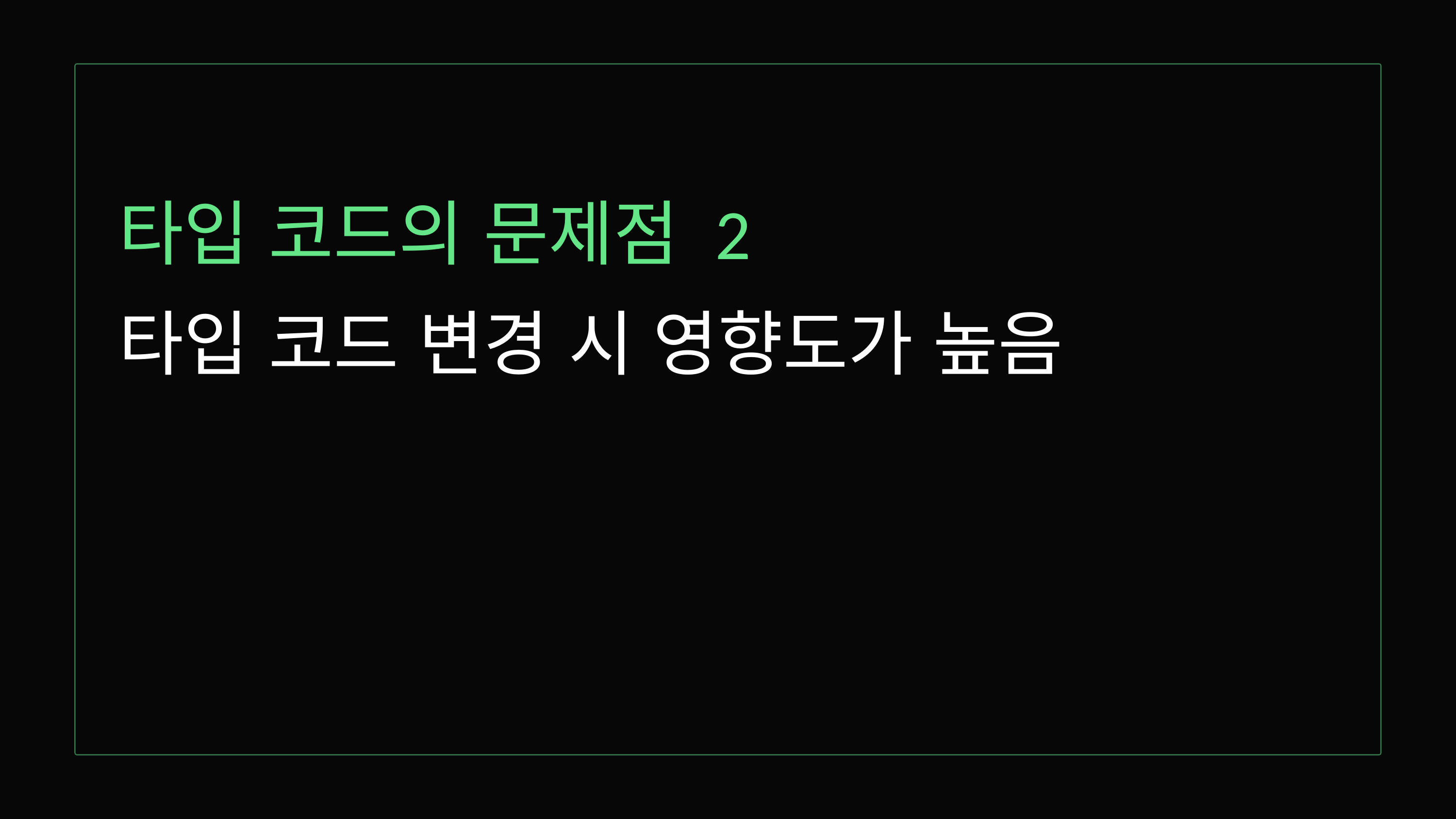

타입 코드의 문제점 2
타입 코드 변경 시 영향도가 높음